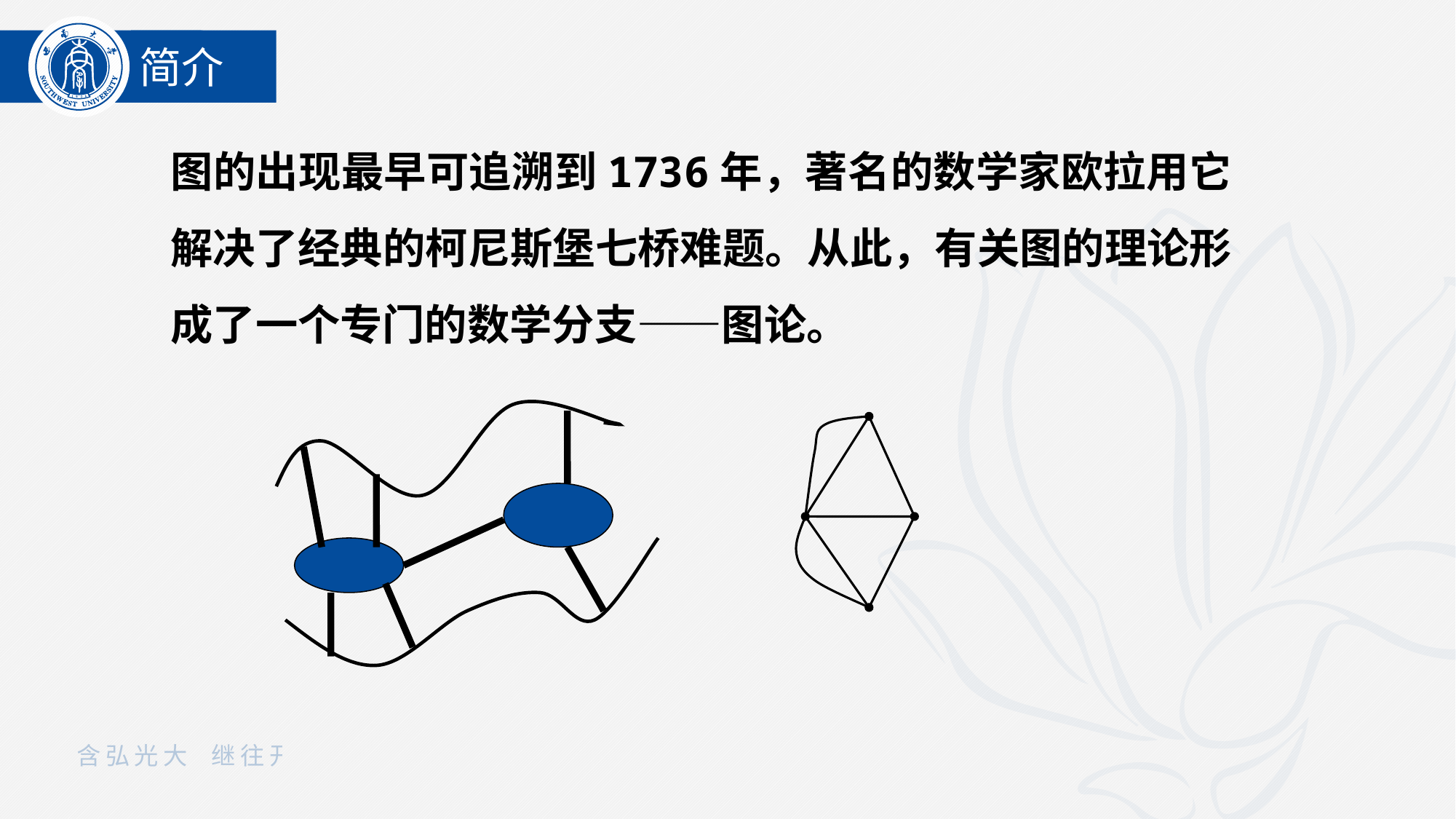

简介
图的出现最早可追溯到1736年，著名的数学家欧拉用它解决了经典的柯尼斯堡七桥难题。从此，有关图的理论形成了一个专门的数学分支——图论。